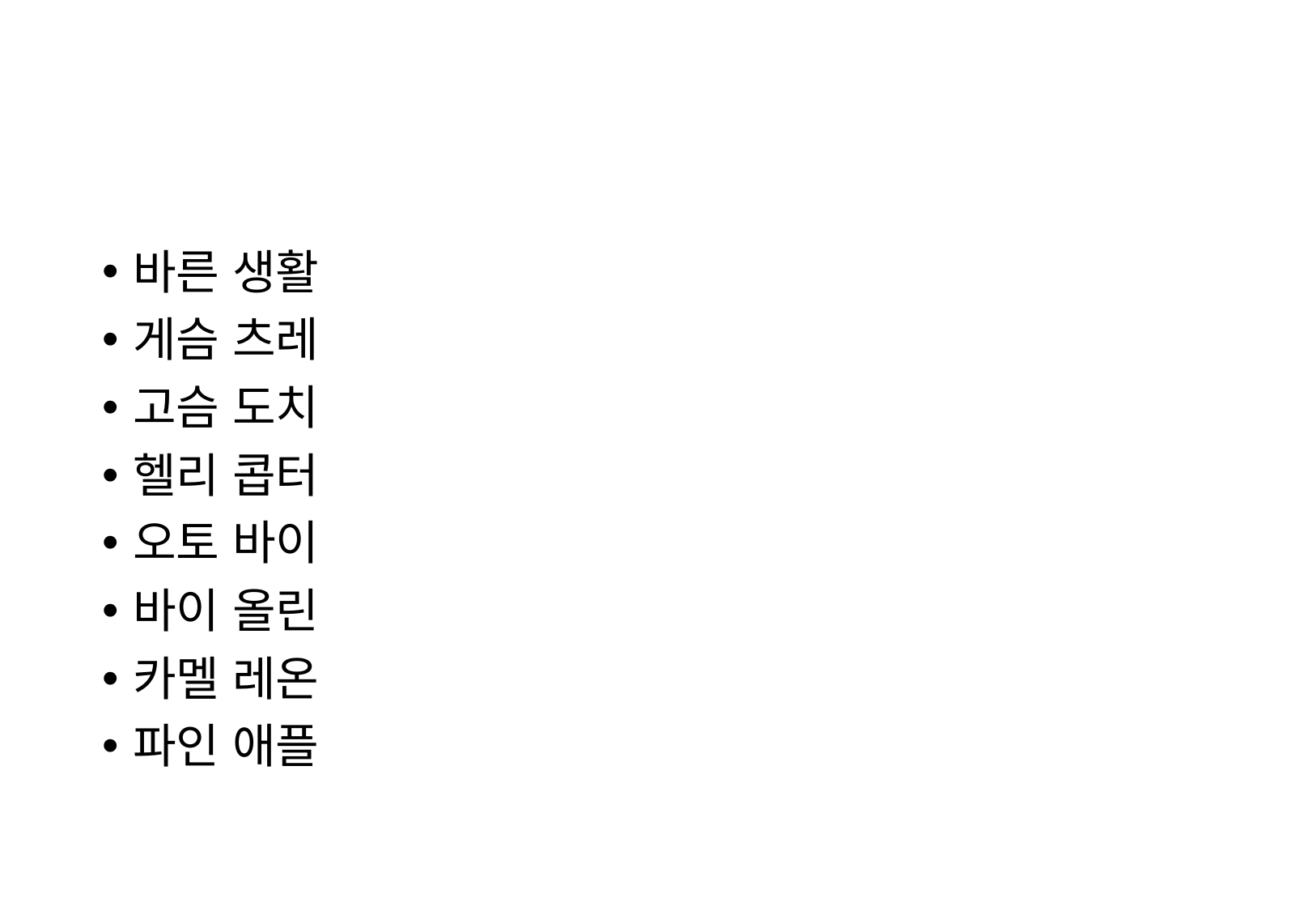

#
바른 생활
게슴 츠레
고슴 도치
헬리 콥터
오토 바이
바이 올린
카멜 레온
파인 애플